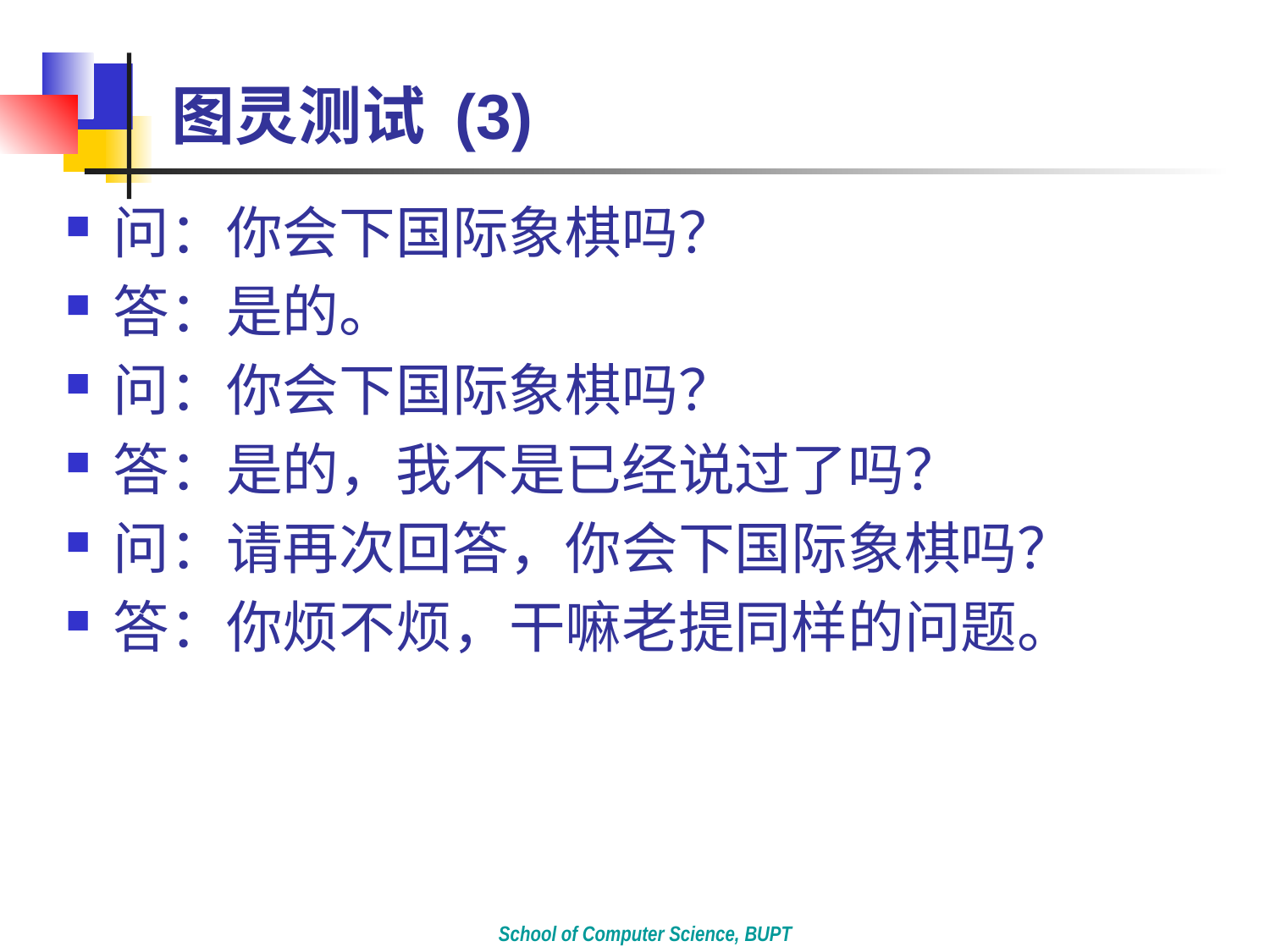

# 图灵测试 (3)
问：你会下国际象棋吗？
答：是的。
问：你会下国际象棋吗？
答：是的，我不是已经说过了吗？
问：请再次回答，你会下国际象棋吗？
答：你烦不烦，干嘛老提同样的问题。

School of Computer Science, BUPT
33